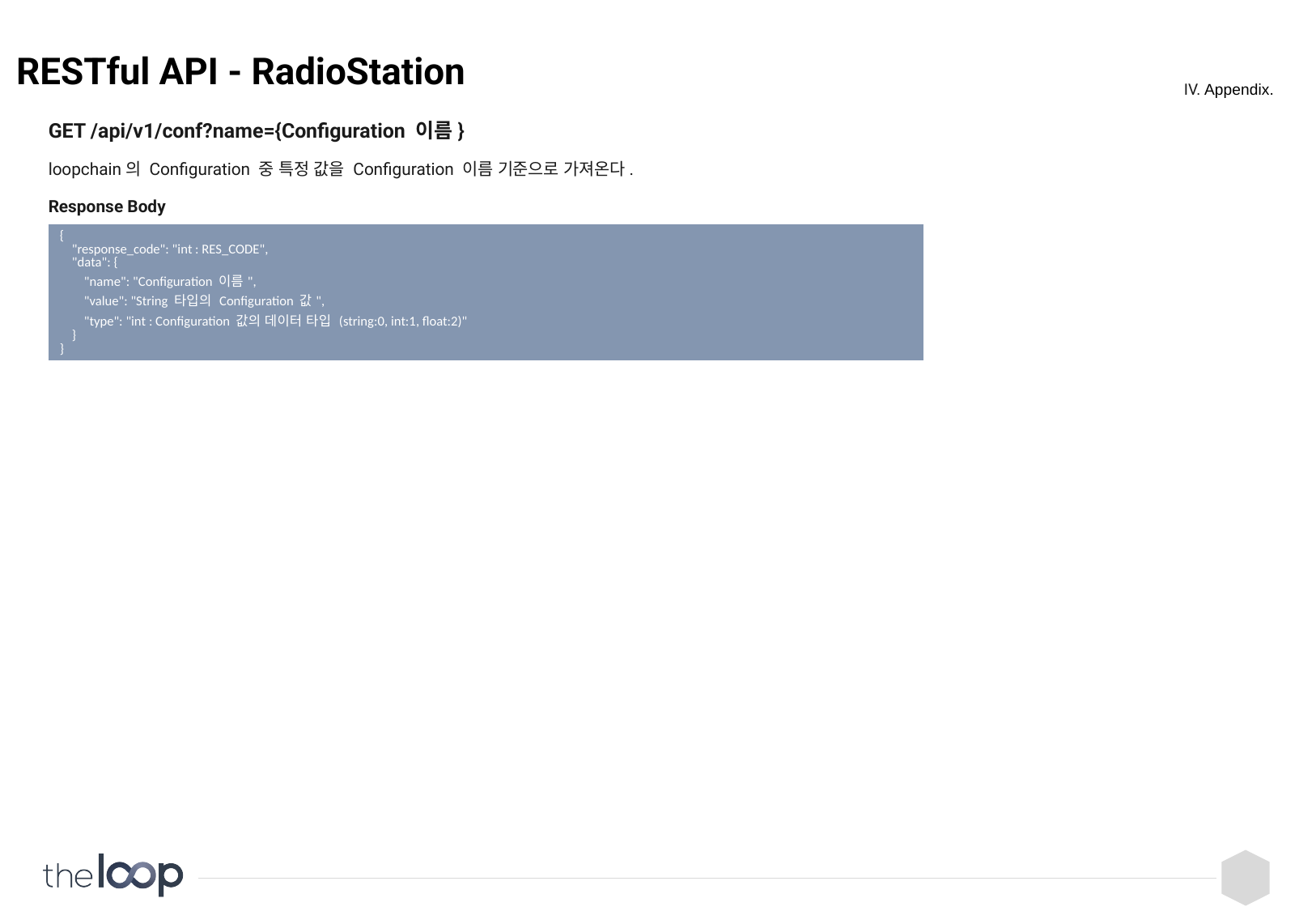

# RESTful API - RadioStation
IV. Appendix.
GET /api/v1/conf?name={Configuration 이름}
loopchain의 Configuration 중 특정 값을 Configuration 이름 기준으로 가져온다.
Response Body

| { "response\_code": "int : RES\_CODE", "data": { "name": "Configuration 이름", "value": "String 타입의 Configuration 값", "type": "int : Configuration 값의 데이터 타입 (string:0, int:1, float:2)" } } |
| --- |